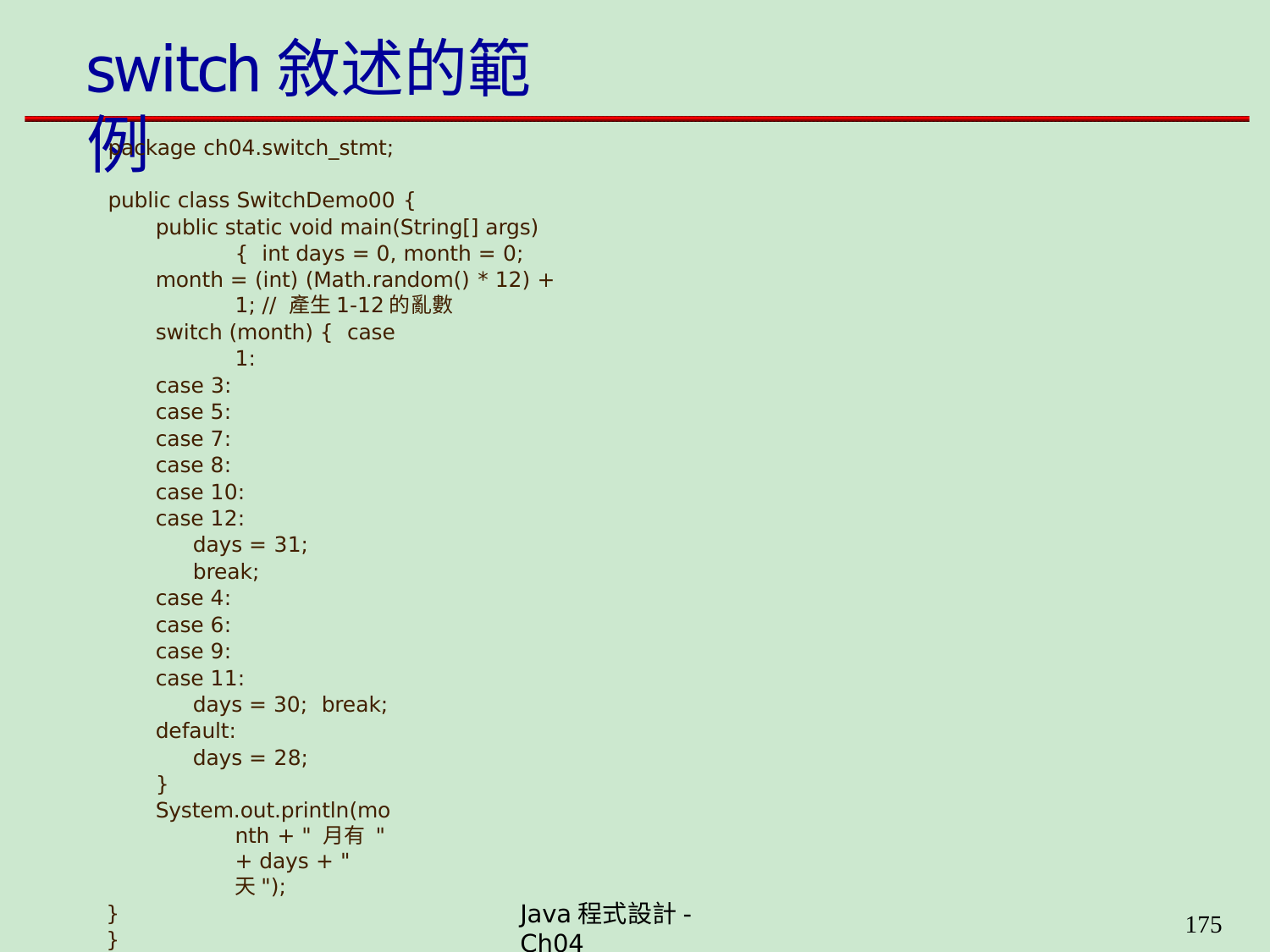

# switch敘述的範例
package ch04.switch_stmt;

public class SwitchDemo00 {
public static void main(String[] args) {  int days = 0, month = 0;
month = (int) (Math.random() * 12) + 1; // 產生1-12的亂數
switch (month) {  case 1:
case 3:
case 5:
case 7:
case 8:
case 10:
case 12:
days = 31;
break;
case 4:
case 6:
case 9:
case 11:
days = 30;  break;
default:
days = 28;
}
System.out.println(month + " 月有 " + days + " 天");
}
}
Java程式設計-Ch04
175